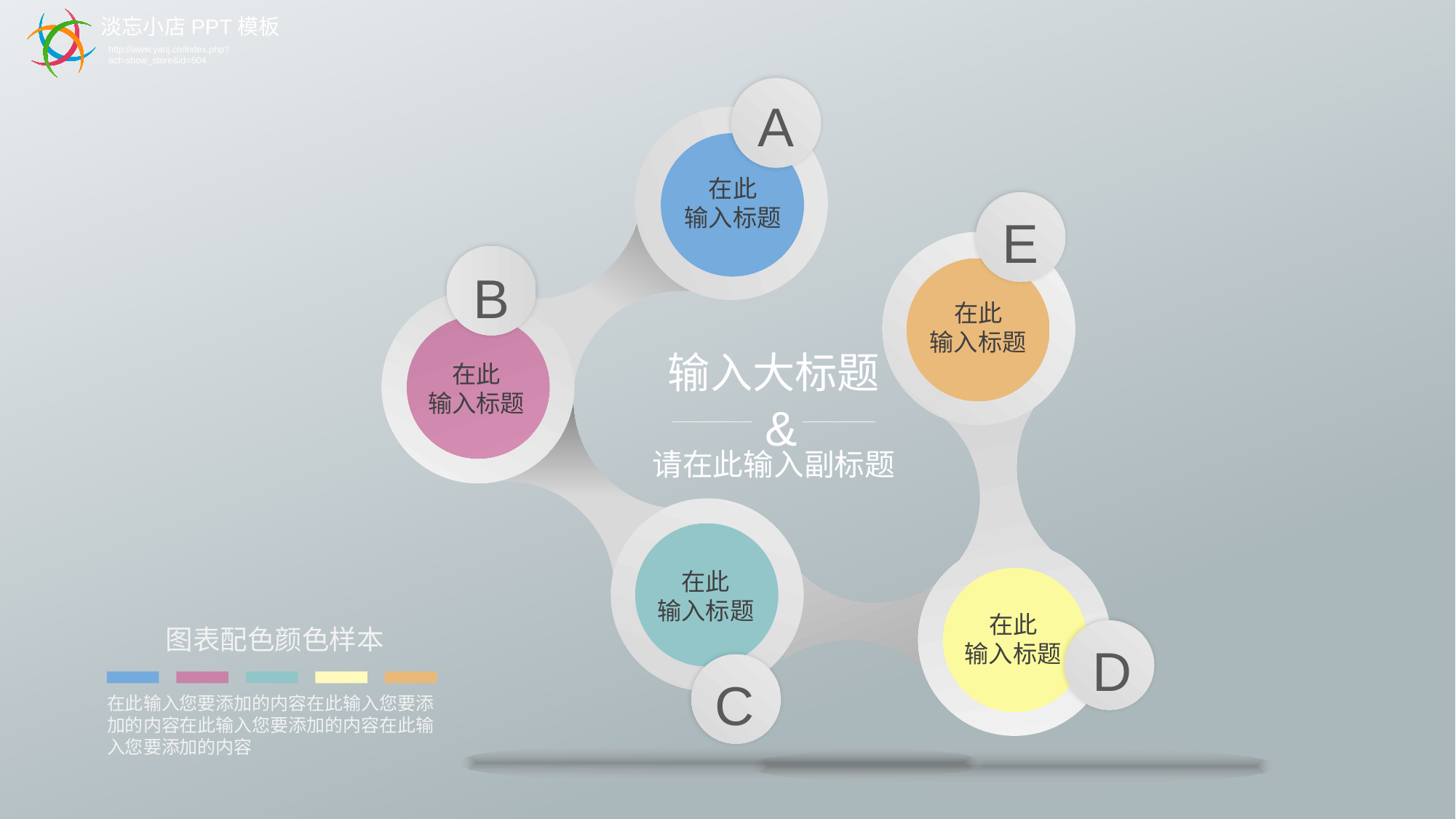

淡忘小店PPT模板

http://www.yanj.cn/index.php?act=show_store&id=504

A

在此
输入标题

E

B

在此
输入标题

输入大标题
在此
输入标题

&
请在此输入副标题

在此
输入标题

在此
输入标题
图表配色颜色样本

在此输入您要添加的内容在此输入您要添加的内容在此输入您要添加的内容在此输入您要添加的内容

D

C